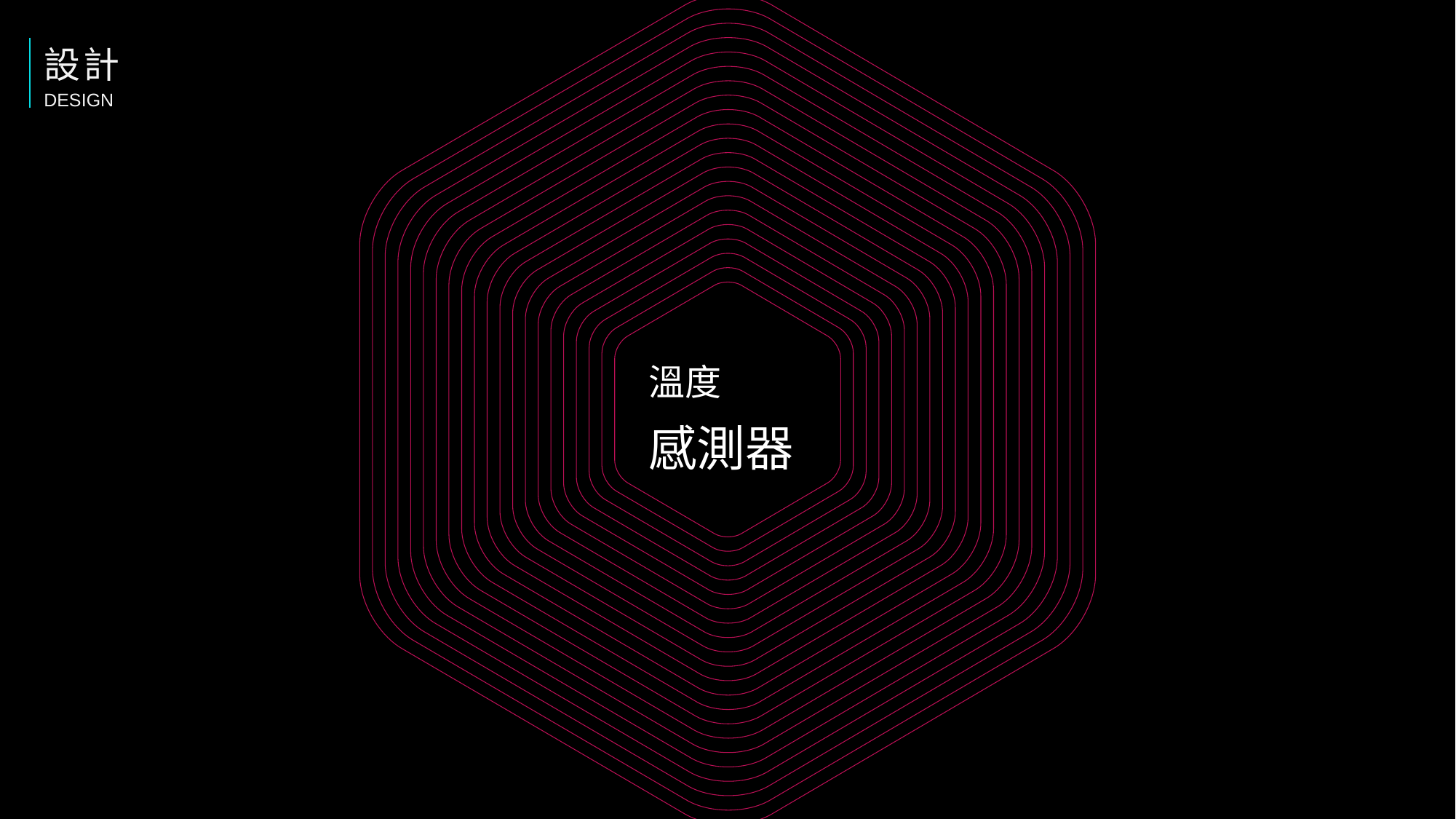

設計
DESIGN

風冷散熱
溫度
感測器
風扇模組
空氣對流